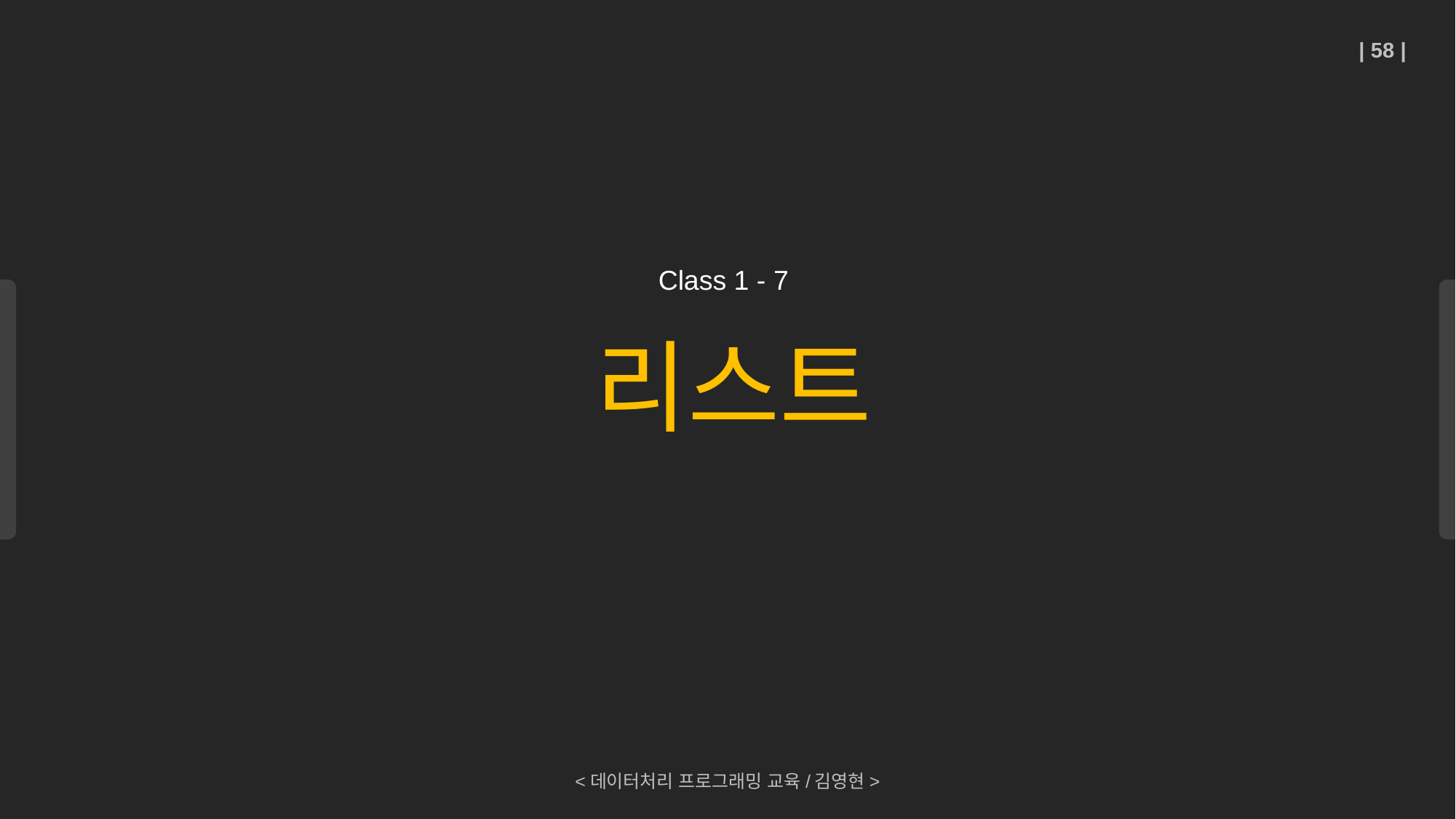

| 58 |
리스트
Class 1 - 7

<데이터처리 프로그래밍 교육/김영현>